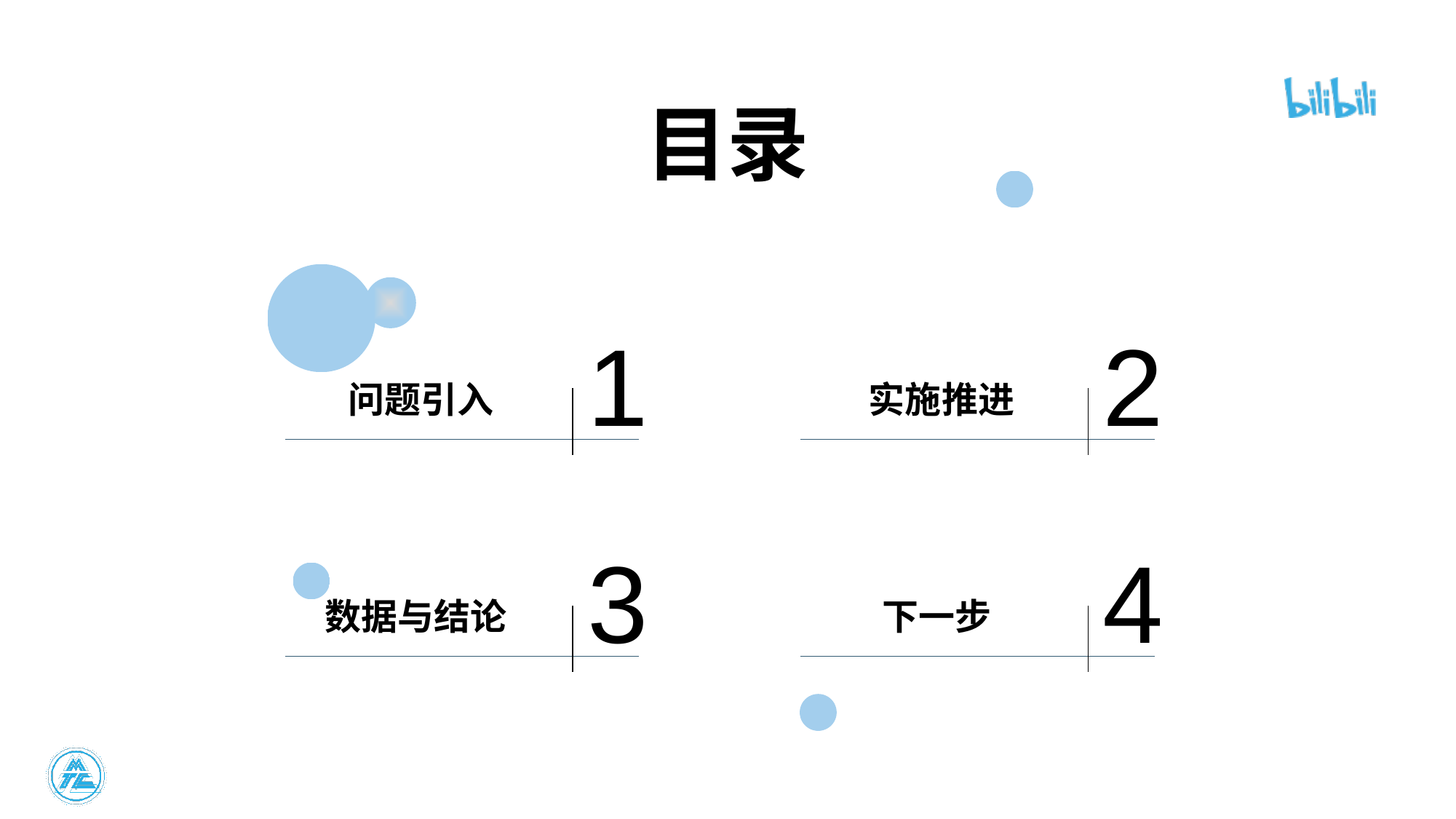

目录

1
2
实施推进
问题引入
3
4
下一步
数据与结论